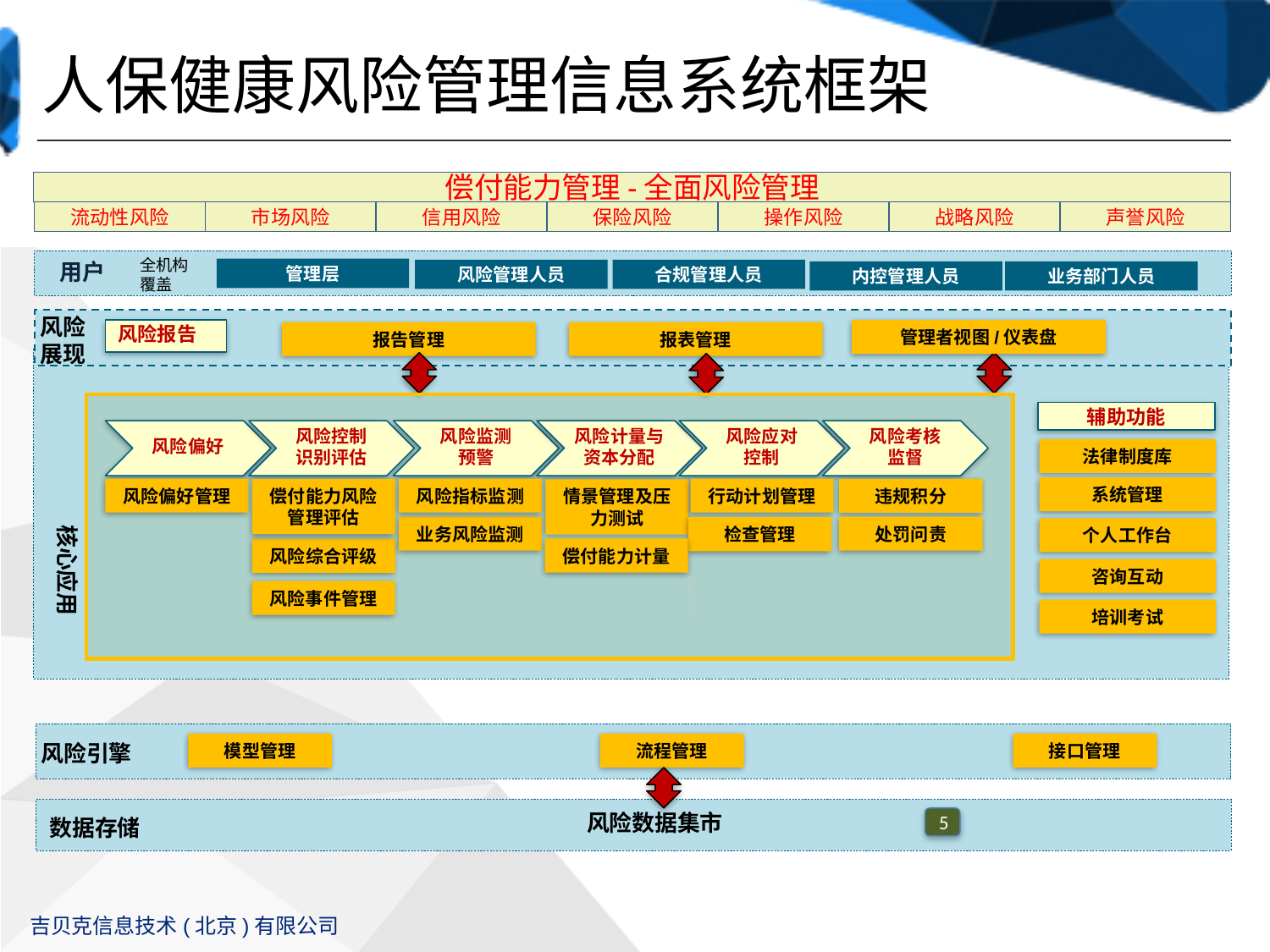

人保健康风险管理信息系统框架

偿付能力管理-全面风险管理
流动性风险
市场风险
信用风险
保险风险
操作风险
战略风险
声誉风险
全机构
覆盖

用户
管理层
风险管理人员
合规管理人员
内控管理人员
业务部门人员

风险
展现
风险报告
管理者视图/仪表盘
报告管理
报表管理

辅助功能
风险计量与
资本分配
风险偏好
风险控制
识别评估
风险监测
预警
风险应对
控制
风险考核
监督
法律制度库
系统管理
风险偏好管理
风险指标监测
行动计划管理
偿付能力风险管理评估
违规积分
情景管理及压力测试
核心应用
业务风险监测
处罚问责
检查管理
个人工作台
偿付能力计量
风险综合评级

咨询互动
风险事件管理
培训考试

风险引擎
模型管理
流程管理
接口管理

数据存储
风险数据集市
5